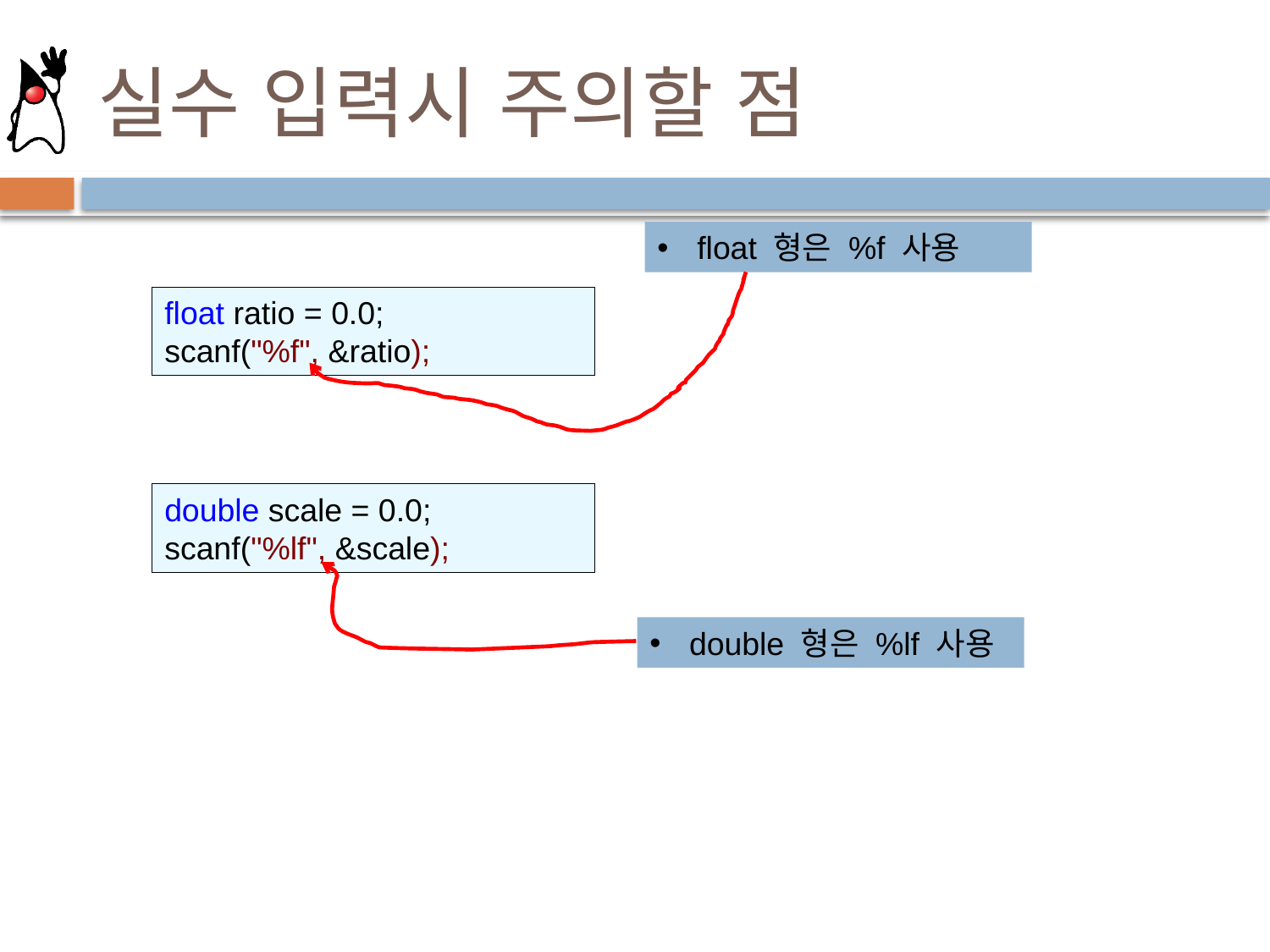

# 실수 입력시 주의할 점
float 형은 %f 사용

float ratio = 0.0;
scanf("%f", &ratio);
double scale = 0.0;
scanf("%lf", &scale);

double 형은 %lf 사용